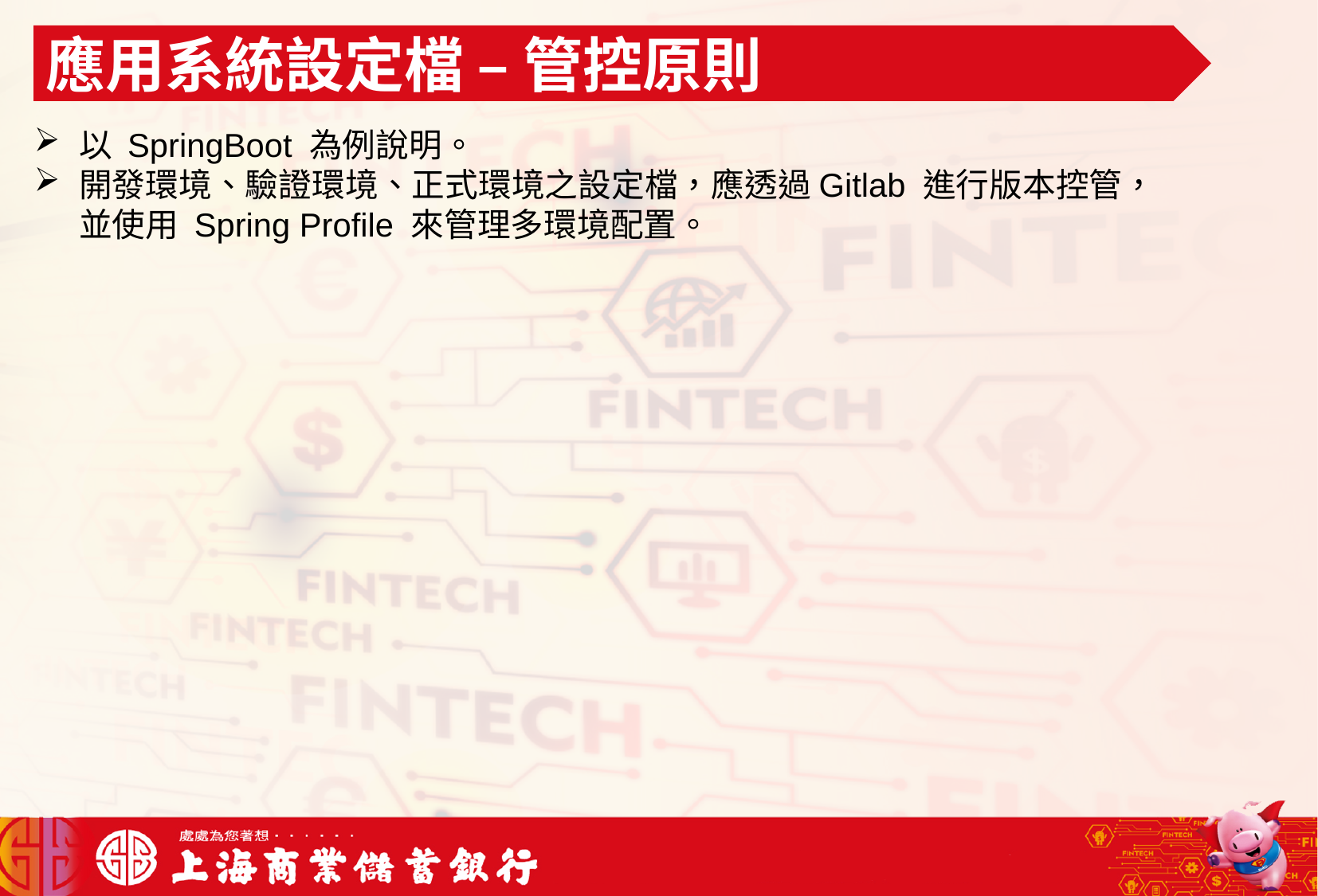

應用系統設定檔 – 管控原則
以 SpringBoot 為例說明。
開發環境、驗證環境、正式環境之設定檔，應透過Gitlab 進行版本控管，並使用 Spring Profile 來管理多環境配置。